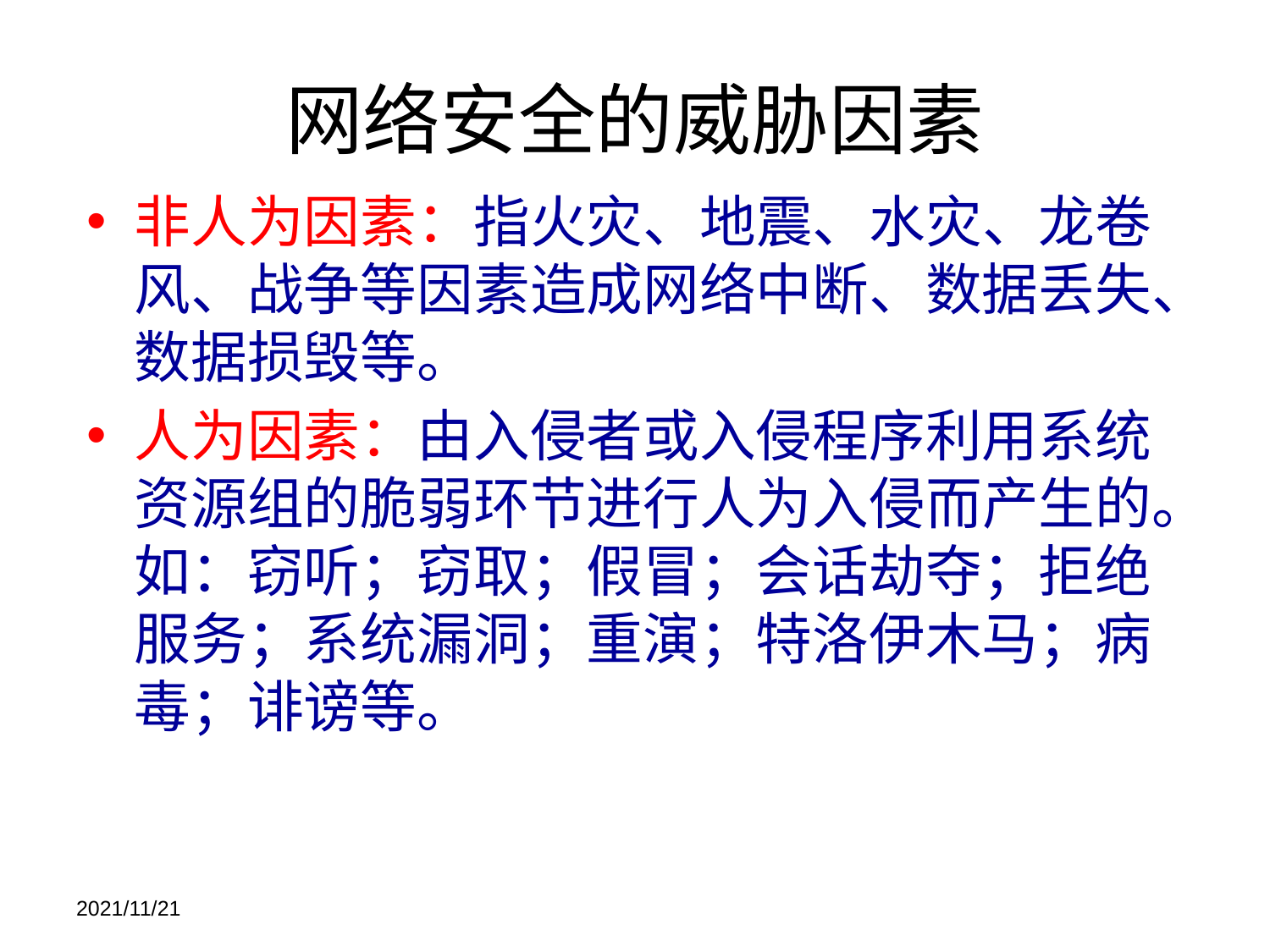

# 网络安全的威胁因素
非人为因素：指火灾、地震、水灾、龙卷风、战争等因素造成网络中断、数据丢失、数据损毁等。
人为因素：由入侵者或入侵程序利用系统资源组的脆弱环节进行人为入侵而产生的。如：窃听；窃取；假冒；会话劫夺；拒绝服务；系统漏洞；重演；特洛伊木马；病毒；诽谤等。
2021/11/21